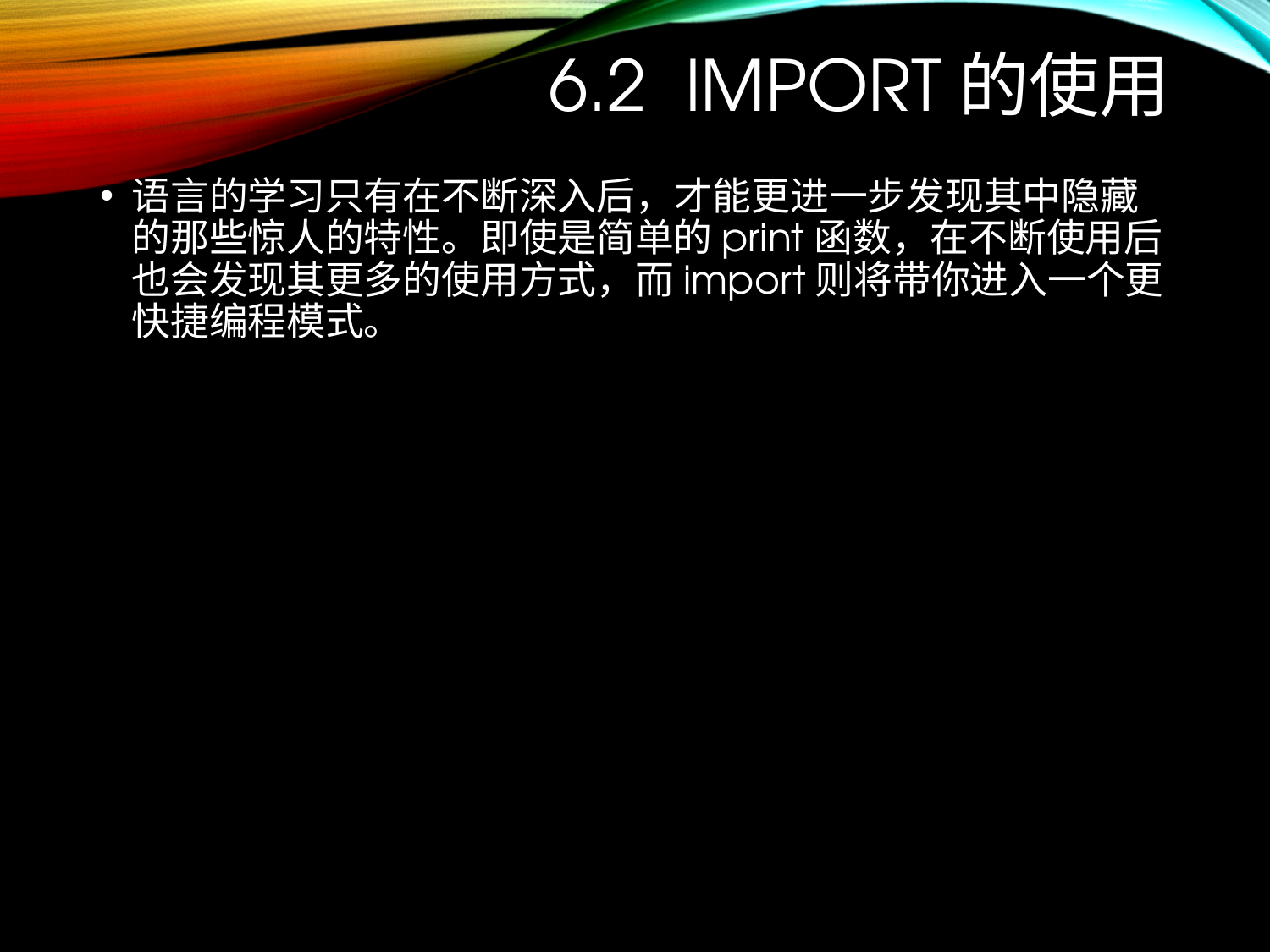

# 6.2  import的使用
语言的学习只有在不断深入后，才能更进一步发现其中隐藏的那些惊人的特性。即使是简单的print函数，在不断使用后也会发现其更多的使用方式，而import则将带你进入一个更快捷编程模式。